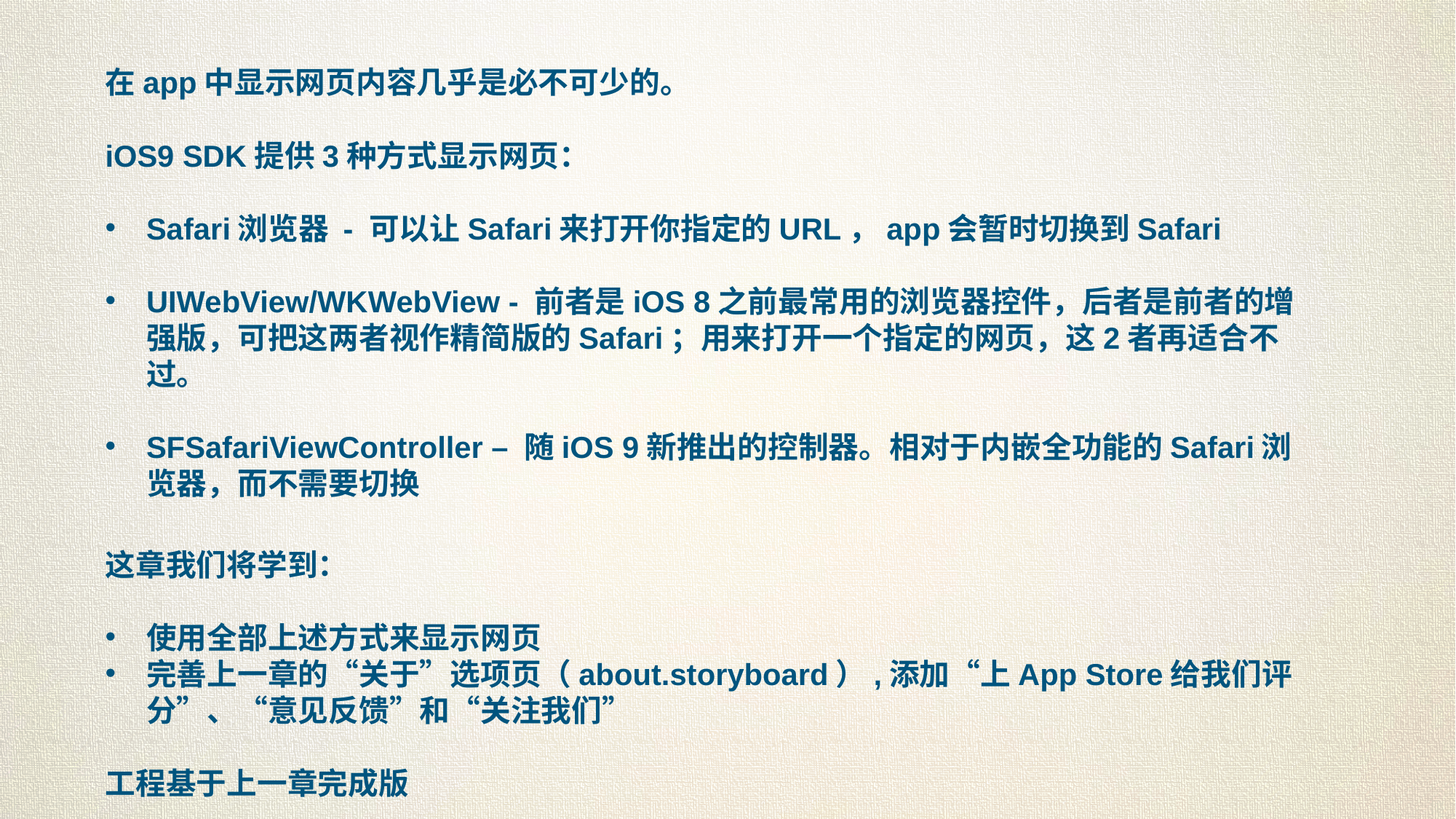

在app中显示网页内容几乎是必不可少的。

iOS9 SDK提供3种方式显示网页：

Safari浏览器 - 可以让Safari来打开你指定的URL，app会暂时切换到Safari

UIWebView/WKWebView - 前者是iOS 8之前最常用的浏览器控件，后者是前者的增强版，可把这两者视作精简版的Safari；用来打开一个指定的网页，这2者再适合不过。

SFSafariViewController – 随iOS 9新推出的控制器。相对于内嵌全功能的Safari浏览器，而不需要切换
这章我们将学到：

使用全部上述方式来显示网页
完善上一章的“关于”选项页（about.storyboard）,添加“上App Store给我们评分”、“意见反馈”和“关注我们”

工程基于上一章完成版